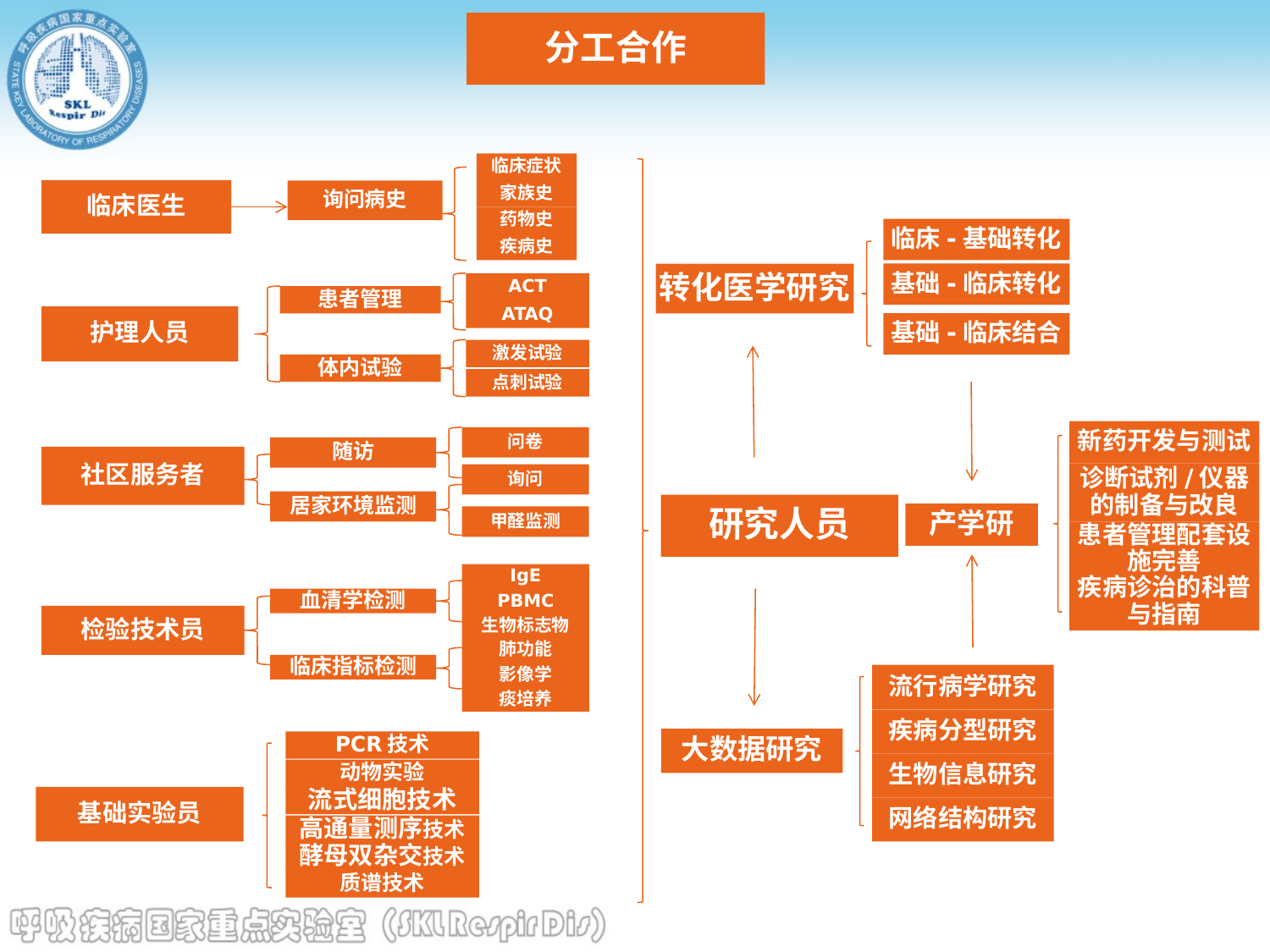

分工合作
临床症状

临床医生
询问病史
家族史
药物史
疾病史

ACT

患者管理
ATAQ
护理人员

激发试验
体内试验
点刺试验

问卷
随访
社区服务者

询问

居家环境监测
甲醛监测
IgE

血清学检测
PBMC

检验技术员
生物标志物
肺功能

临床指标检测
影像学
痰培养
PCR技术

动物实验
基础实验员
流式细胞技术
高通量测序技术
酵母双杂交技术
质谱技术
临床-基础转化

基础-临床转化
转化医学研究
基础-临床结合
新药开发与测试

诊断试剂/仪器的制备与改良
产学研
患者管理配套设施完善
疾病诊治的科普与指南
研究人员
流行病学研究

疾病分型研究
大数据研究
生物信息研究
网络结构研究